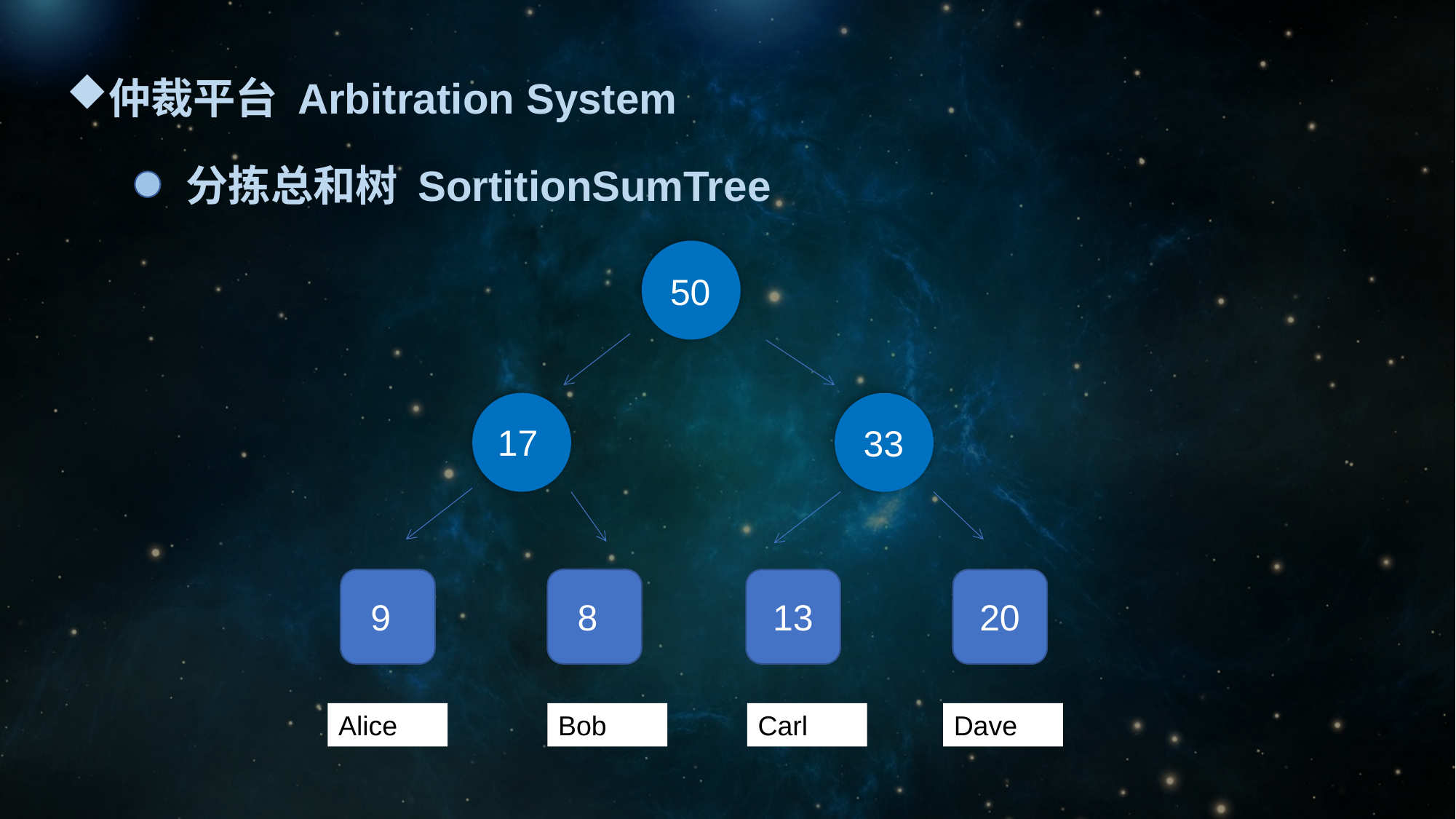

仲裁平台 Arbitration System
分拣总和树 SortitionSumTree

50

17
33

9
8
13
20
Alice
Bob
Carl
Dave